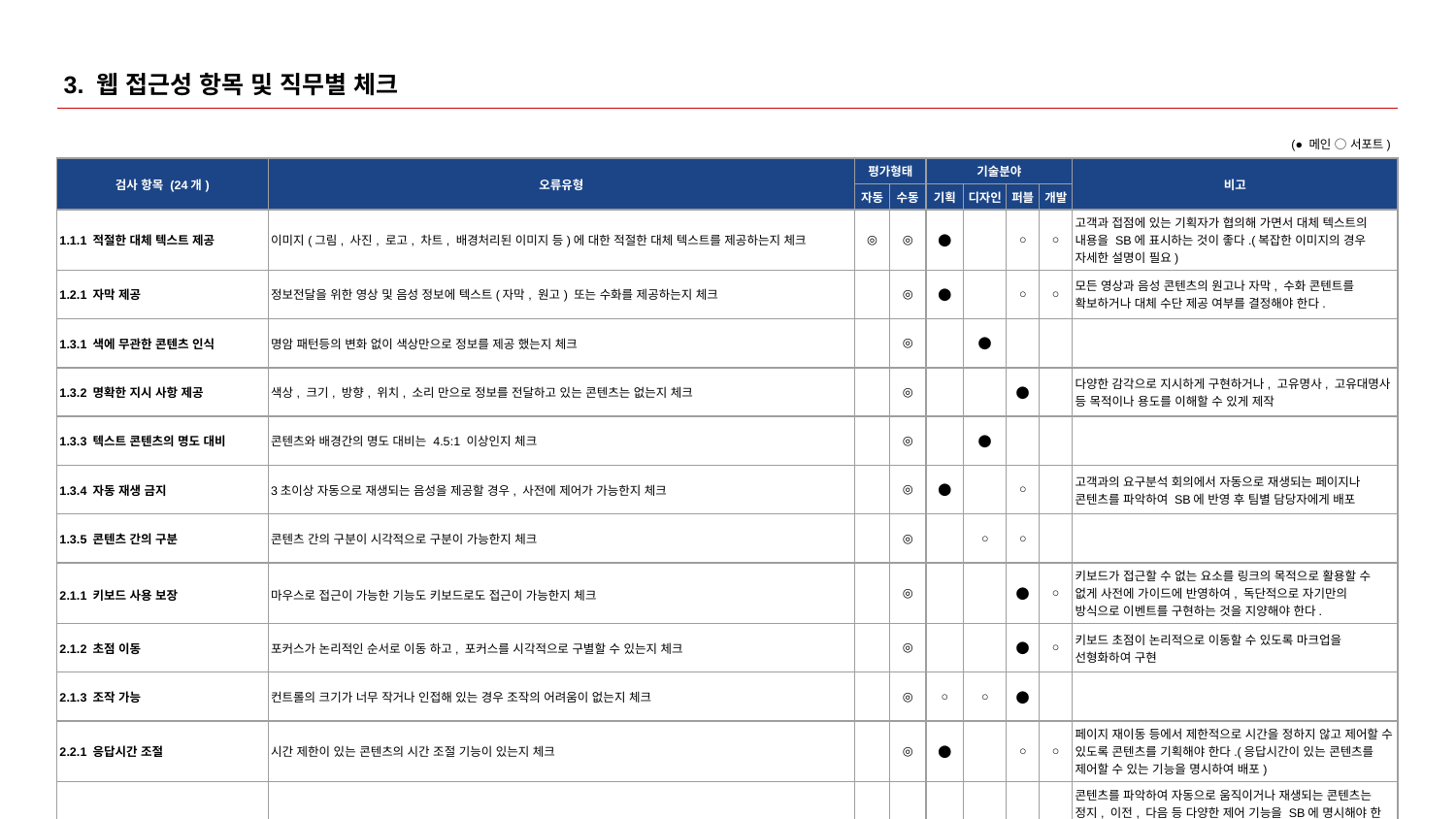

# 3. 웹 접근성 항목 및 직무별 체크
(● 메인 ○ 서포트)
| 검사 항목 (24개) | 오류유형 | 평가형태 |  | 기술분야 |  |  |  | 비고 |
| --- | --- | --- | --- | --- | --- | --- | --- | --- |
|  |  | 자동 | 수동 | 기획 | 디자인 | 퍼블 | 개발 |  |
| 1.1.1 적절한 대체 텍스트 제공 | 이미지(그림, 사진, 로고, 차트, 배경처리된 이미지 등)에 대한 적절한 대체 텍스트를 제공하는지 체크 | ◎ | ◎ | ⬤ |  | ○ | ○ | 고객과 접점에 있는 기획자가 협의해 가면서 대체 텍스트의 내용을 SB에 표시하는 것이 좋다.(복잡한 이미지의 경우 자세한 설명이 필요) |
| 1.2.1 자막 제공 | 정보전달을 위한 영상 및 음성 정보에 텍스트(자막, 원고) 또는 수화를 제공하는지 체크 |  | ◎ | ⬤ |  | ○ | ○ | 모든 영상과 음성 콘텐츠의 원고나 자막, 수화 콘텐트를 확보하거나 대체 수단 제공 여부를 결정해야 한다. |
| 1.3.1 색에 무관한 콘텐츠 인식 | 명암 패턴등의 변화 없이 색상만으로 정보를 제공 했는지 체크 |  | ◎ |  | ⬤ |  |  |  |
| 1.3.2 명확한 지시 사항 제공 | 색상, 크기, 방향, 위치, 소리 만으로 정보를 전달하고 있는 콘텐츠는 없는지 체크 |  | ◎ |  |  | ⬤ |  | 다양한 감각으로 지시하게 구현하거나, 고유명사, 고유대명사 등 목적이나 용도를 이해할 수 있게 제작 |
| 1.3.3 텍스트 콘텐츠의 명도 대비 | 콘텐츠와 배경간의 명도 대비는 4.5:1 이상인지 체크 |  | ◎ |  | ⬤ |  |  |  |
| 1.3.4 자동 재생 금지 | 3초이상 자동으로 재생되는 음성을 제공할 경우, 사전에 제어가 가능한지 체크 |  | ◎ | ⬤ |  | ○ |  | 고객과의 요구분석 회의에서 자동으로 재생되는 페이지나 콘텐츠를 파악하여 SB에 반영 후 팀별 담당자에게 배포 |
| 1.3.5 콘텐츠 간의 구분 | 콘텐츠 간의 구분이 시각적으로 구분이 가능한지 체크 |  | ◎ |  | ○ | ○ |  |  |
| 2.1.1 키보드 사용 보장 | 마우스로 접근이 가능한 기능도 키보드로도 접근이 가능한지 체크 |  | ◎ |  |  | ⬤ | ○ | 키보드가 접근할 수 없는 요소를 링크의 목적으로 활용할 수 없게 사전에 가이드에 반영하여, 독단적으로 자기만의 방식으로 이벤트를 구현하는 것을 지양해야 한다. |
| 2.1.2 초점 이동 | 포커스가 논리적인 순서로 이동 하고, 포커스를 시각적으로 구별할 수 있는지 체크 |  | ◎ |  |  | ⬤ | ○ | 키보드 초점이 논리적으로 이동할 수 있도록 마크업을 선형화하여 구현 |
| 2.1.3 조작 가능 | 컨트롤의 크기가 너무 작거나 인접해 있는 경우 조작의 어려움이 없는지 체크 |  | ◎ | ○ | ○ | ⬤ |  |  |
| 2.2.1 응답시간 조절 | 시간 제한이 있는 콘텐츠의 시간 조절 기능이 있는지 체크 |  | ◎ | ⬤ |  | ○ | ○ | 페이지 재이동 등에서 제한적으로 시간을 정하지 않고 제어할 수 있도록 콘텐츠를 기획해야 한다.(응답시간이 있는 콘텐츠를 제어할 수 있는 기능을 명시하여 배포) |
| 2.2.2 정지 기능 제공 | 자동으로 갱신되는 콘텐츠에 정지, 이전, 다음 기능이 있는지 체크 자동으로 갱신되는 콘텐츠를 마우스와 키보드 또는 터치로 제어할 수 있는지 체크 |  | ◎ | ⬤ |  | ○ |  | 콘텐츠를 파악하여 자동으로 움직이거나 재생되는 콘텐츠는 정지, 이전, 다음 등 다양한 제어 기능을 SB에 명시해야 한다.(버튼 명시가 어려운 환경인 경우 키보드와 마우스로 제어할 수 있게 표현한다) ※ 자동롤링에 제어기능이 있는 경우 최우선적으로 인지시켜야 한다. |
| 2.3.1 깜빡임과 번쩍임 사용 제한 | 1초에 3회 이상 깜빡거리는 컨텐츠가 있는지 체크 |  | ◎ | ⬤ |  |  |  | 해당 콘텐츠를 제공하지 않거나 부득이하게 제공하는 경우 사전에 광과민성 발작에 대한 사전 안내를 제공할 수 있도록 가이드 해야 한다. |